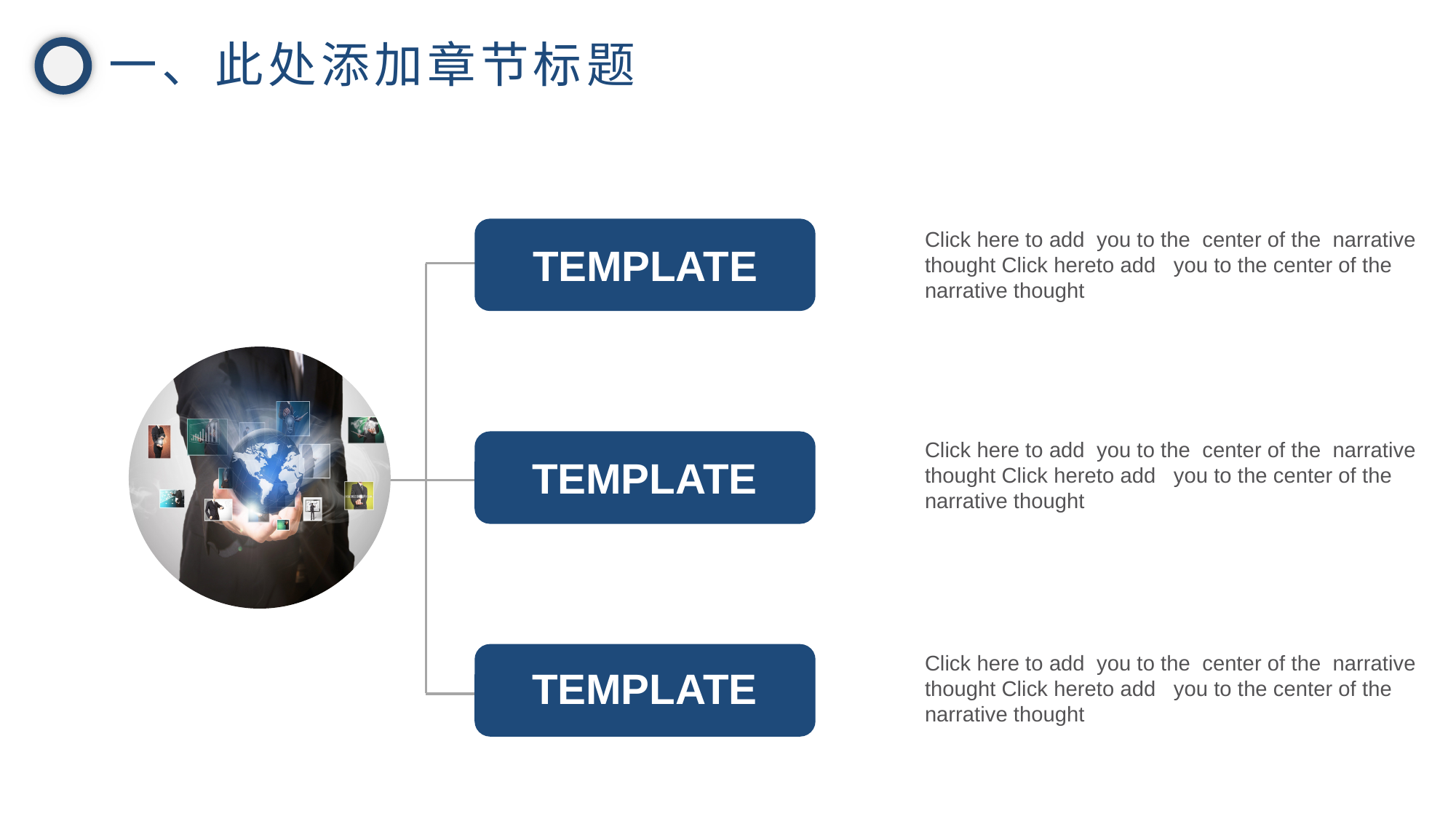

一、此处添加章节标题

Click here to add  you to the  center of the  narrative
thought Click hereto add   you to the center of the
narrative thought

TEMPLATE

Click here to add  you to the  center of the  narrative
thought Click hereto add   you to the center of the
narrative thought

TEMPLATE

Click here to add  you to the  center of the  narrative
thought Click hereto add   you to the center of the
narrative thought

TEMPLATE